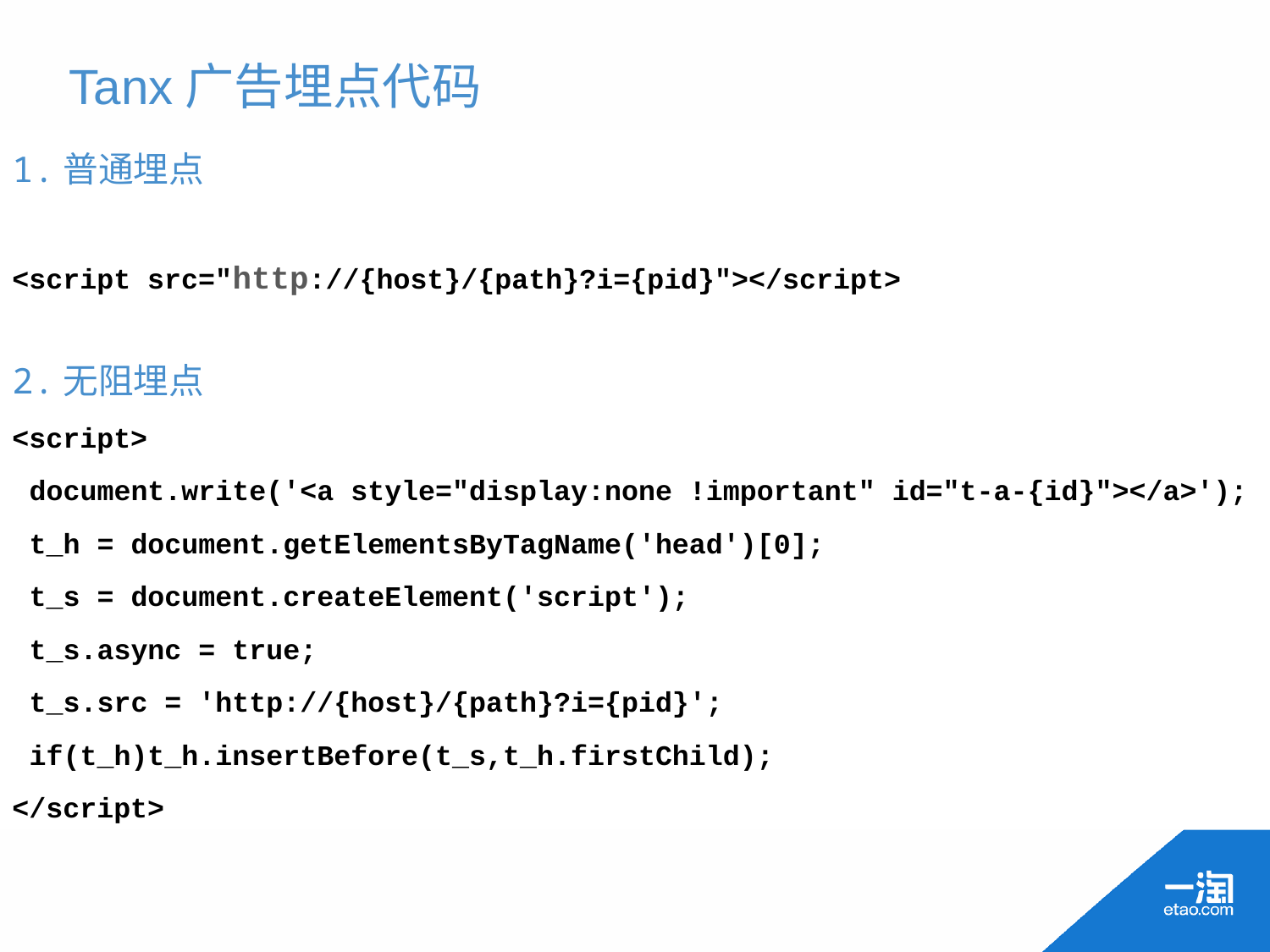

# Tanx广告埋点代码
1.普通埋点

<script src="http://{host}/{path}?i={pid}"></script>

2.无阻埋点
<script>
 document.write('<a style="display:none !important" id="t-a-{id}"></a>');
 t_h = document.getElementsByTagName('head')[0];
 t_s = document.createElement('script');
 t_s.async = true;
 t_s.src = 'http://{host}/{path}?i={pid}';
 if(t_h)t_h.insertBefore(t_s,t_h.firstChild);
</script>